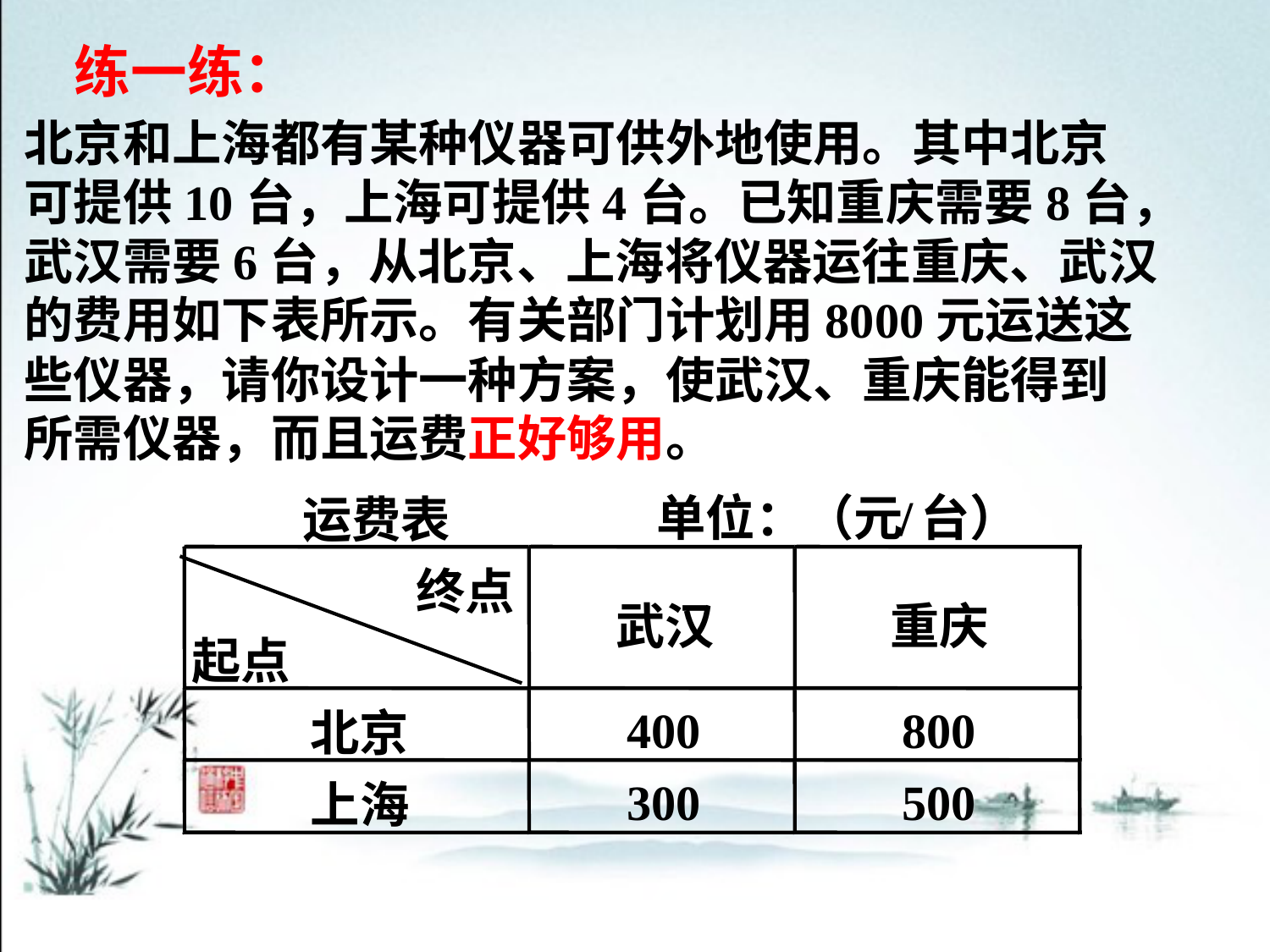

练一练：
北京和上海都有某种仪器可供外地使用。其中北京
可提供10台，上海可提供4台。已知重庆需要8台，
武汉需要6台，从北京、上海将仪器运往重庆、武汉
的费用如下表所示。有关部门计划用8000元运送这
些仪器，请你设计一种方案，使武汉、重庆能得到
所需仪器，而且运费正好够用。

单位：（元
/
台）

运费表

终点

武汉
重庆

起点

400

800

北京

300

500

上海